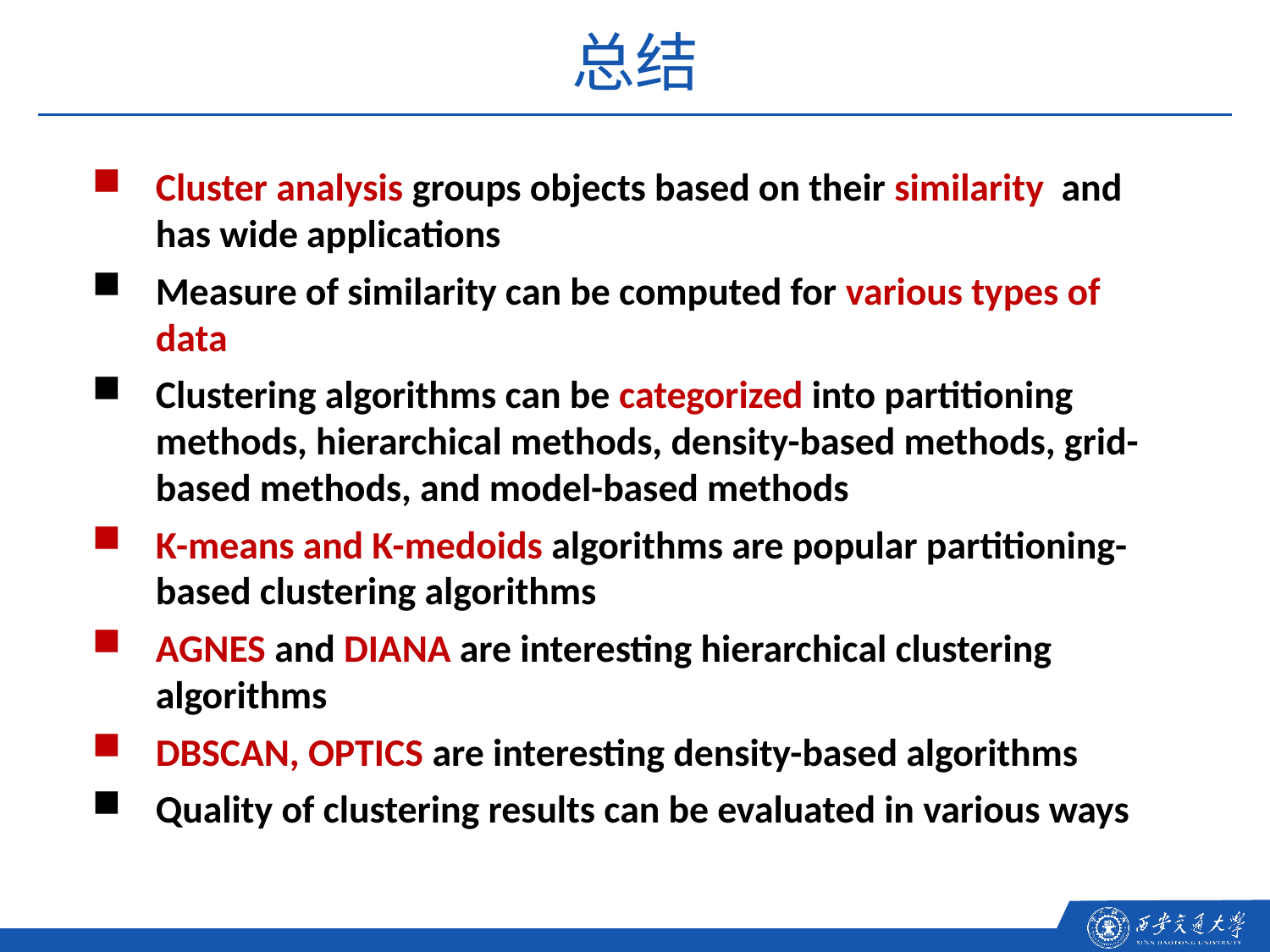

总结
Cluster analysis groups objects based on their similarity  and has wide applications
Measure of similarity can be computed for various types of data
Clustering algorithms can be categorized into partitioning methods, hierarchical methods, density-based methods, grid-based methods, and model-based methods
K-means and K-medoids algorithms are popular partitioning-based clustering algorithms
AGNES and DIANA are interesting hierarchical clustering algorithms
DBSCAN, OPTICS are interesting density-based algorithms
Quality of clustering results can be evaluated in various ways